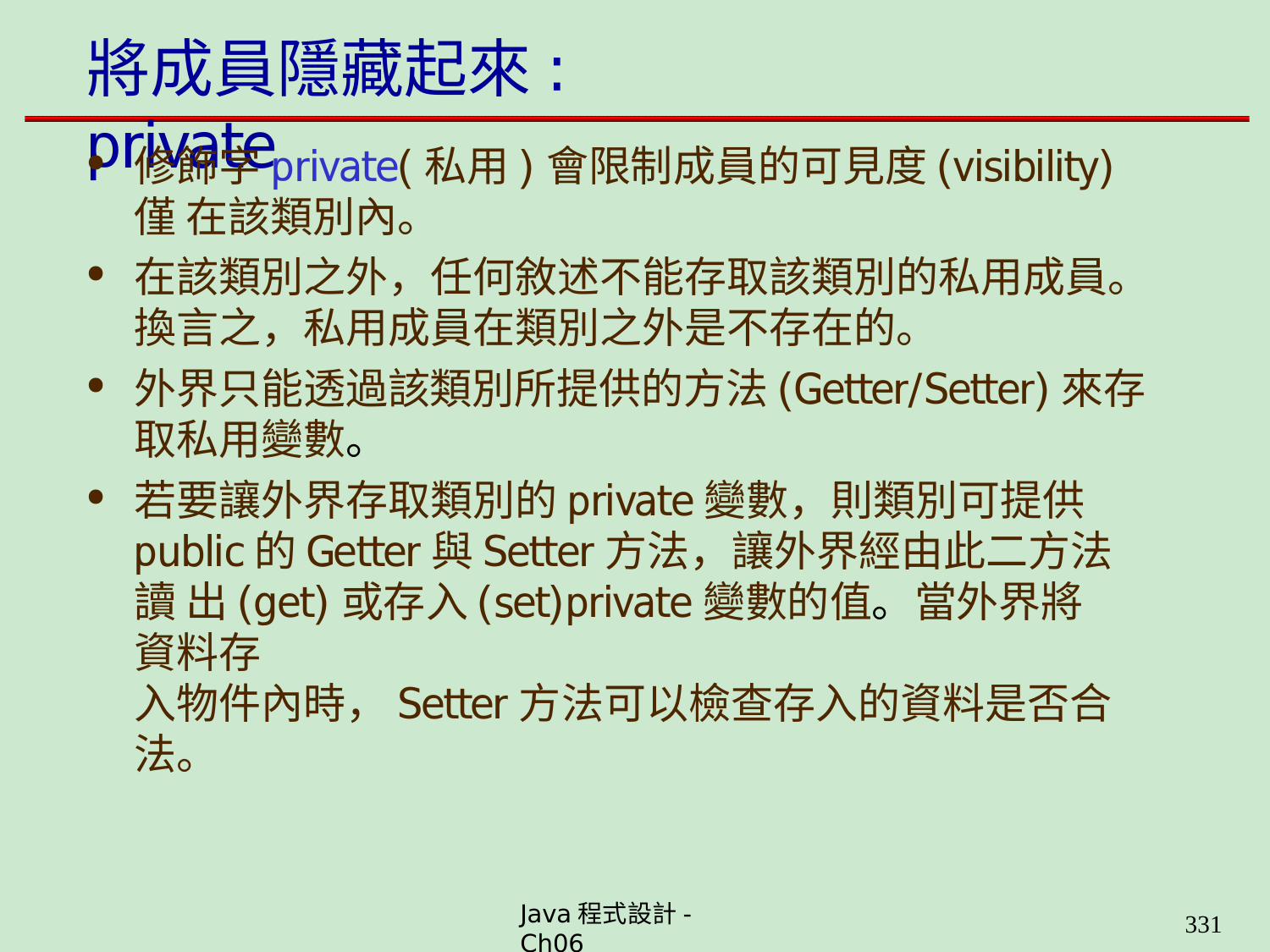

# 將成員隱藏起來: private
修飾字private(私用)會限制成員的可見度(visibility) 僅 在該類別內。
在該類別之外，任何敘述不能存取該類別的私用成員。 換言之，私用成員在類別之外是不存在的。
外界只能透過該類別所提供的方法(Getter/Setter)來存
取私用變數。
若要讓外界存取類別的private變數，則類別可提供 public的Getter與Setter方法，讓外界經由此二方法讀 出(get)或存入(set)private變數的值。當外界將資料存
入物件內時，Setter方法可以檢查存入的資料是否合法。
Java程式設計-Ch06
331